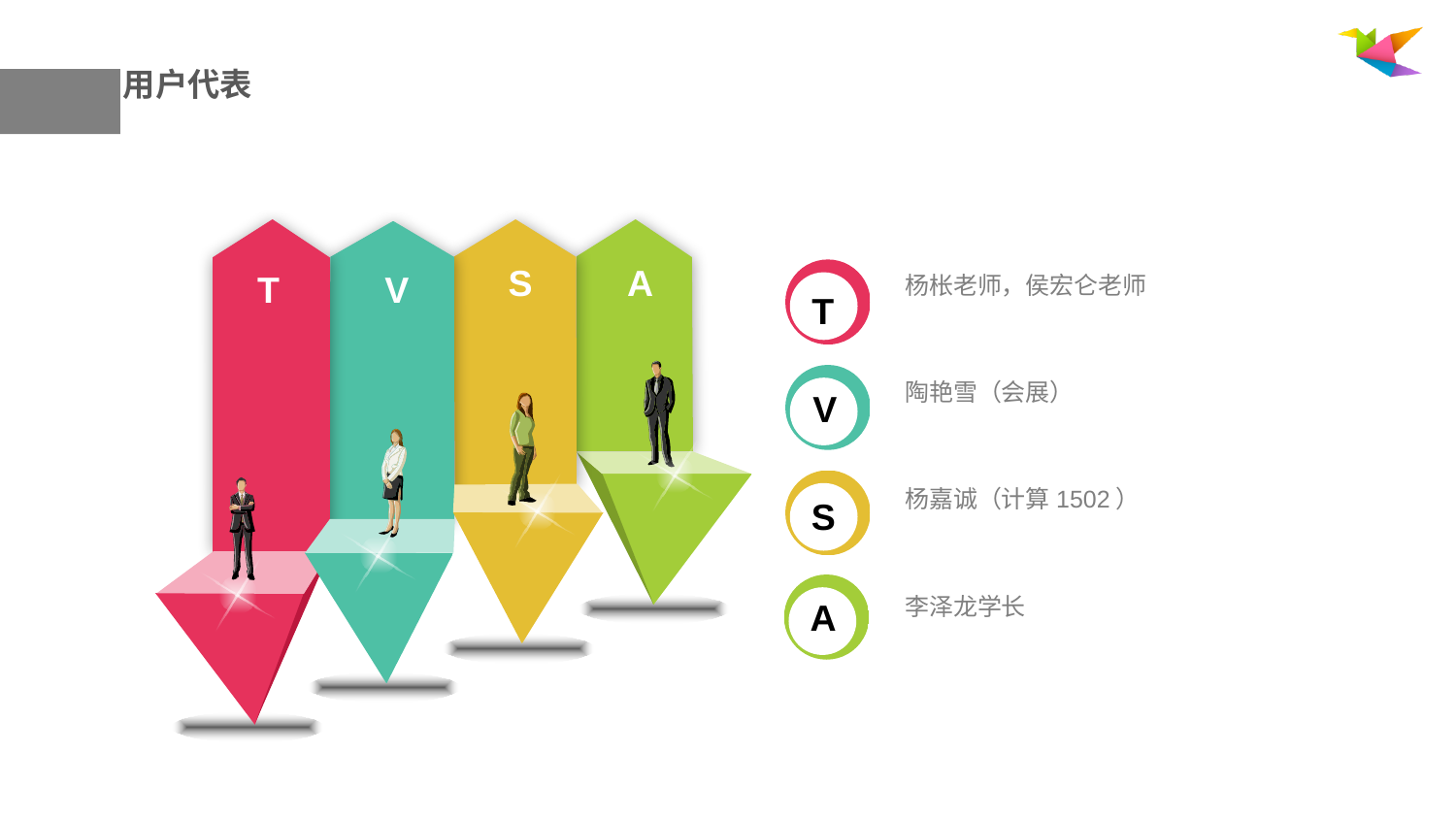

用户代表

S
A
V

杨枨老师，侯宏仑老师
T
T

陶艳雪（会展）
V

杨嘉诚（计算1502）

S

李泽龙学长
A